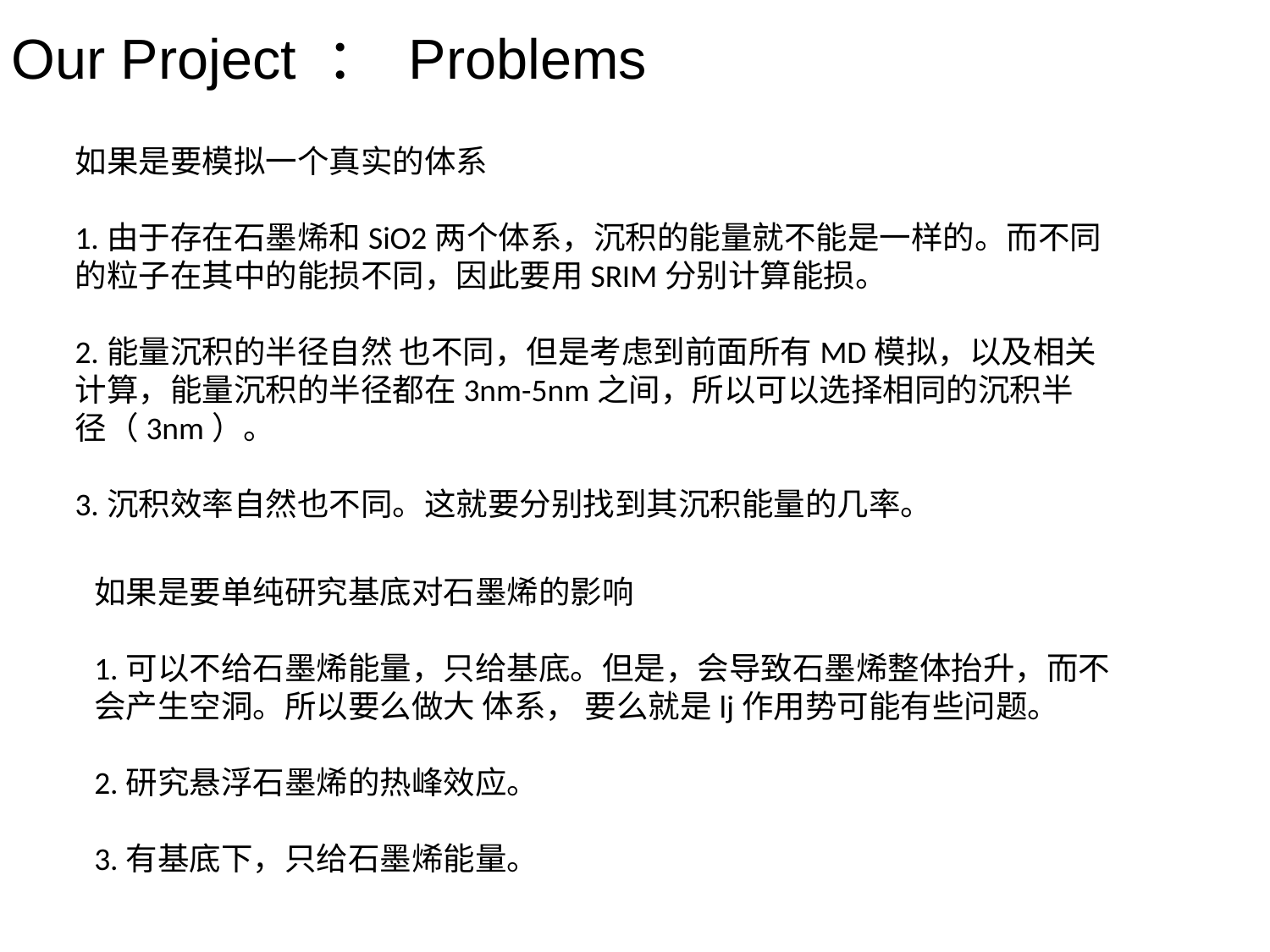

Our Project ： Problems
如果是要模拟一个真实的体系

1.由于存在石墨烯和SiO2两个体系，沉积的能量就不能是一样的。而不同的粒子在其中的能损不同，因此要用SRIM分别计算能损。

2.能量沉积的半径自然 也不同，但是考虑到前面所有MD模拟，以及相关计算，能量沉积的半径都在3nm-5nm之间，所以可以选择相同的沉积半径（3nm）。

3.沉积效率自然也不同。这就要分别找到其沉积能量的几率。
如果是要单纯研究基底对石墨烯的影响

1.可以不给石墨烯能量，只给基底。但是，会导致石墨烯整体抬升，而不会产生空洞。所以要么做大 体系， 要么就是lj作用势可能有些问题。

2.研究悬浮石墨烯的热峰效应。

3.有基底下，只给石墨烯能量。